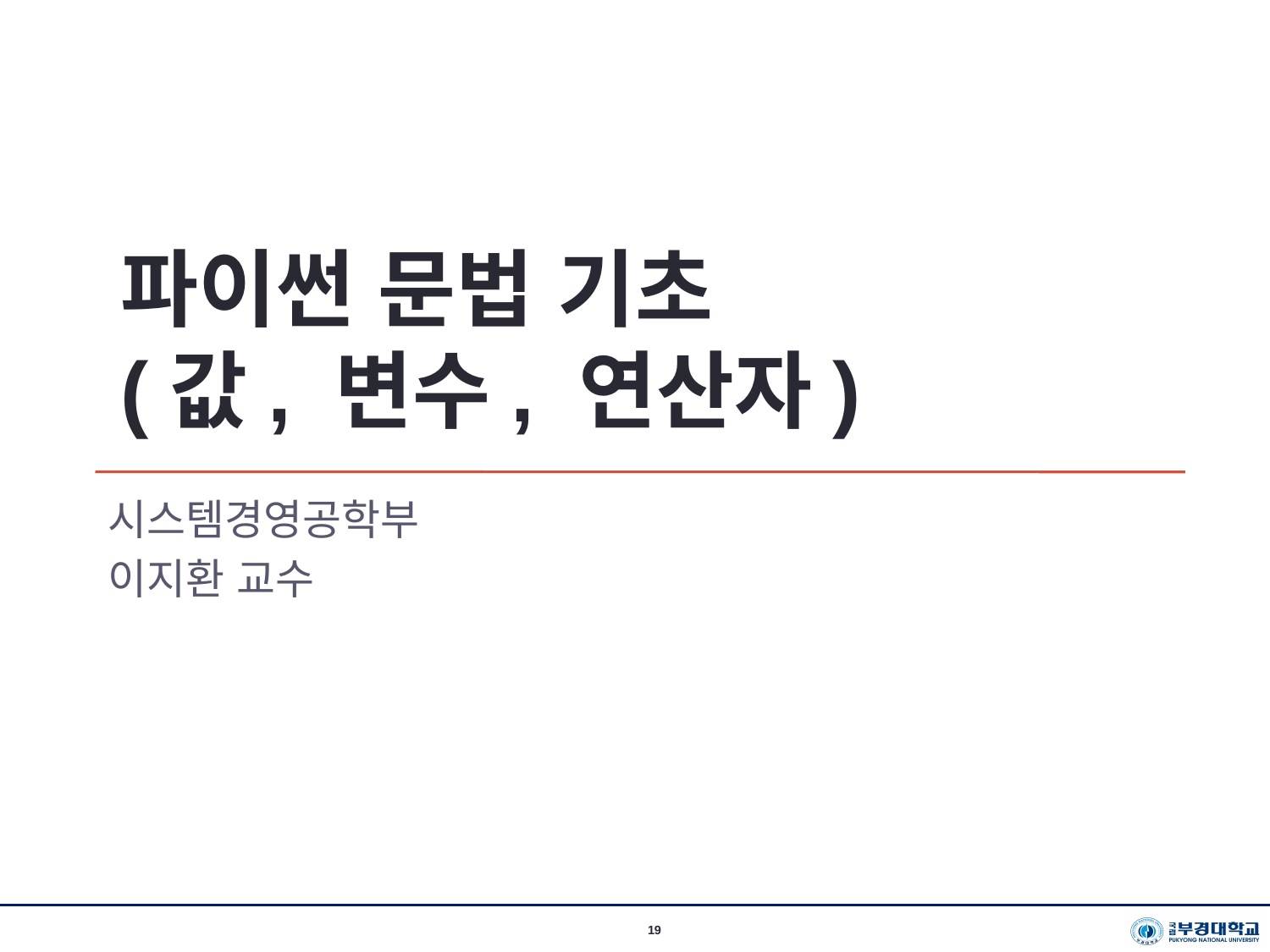

파이썬 문법 기초
(값, 변수, 연산자)
시스템경영공학부
이지환 교수